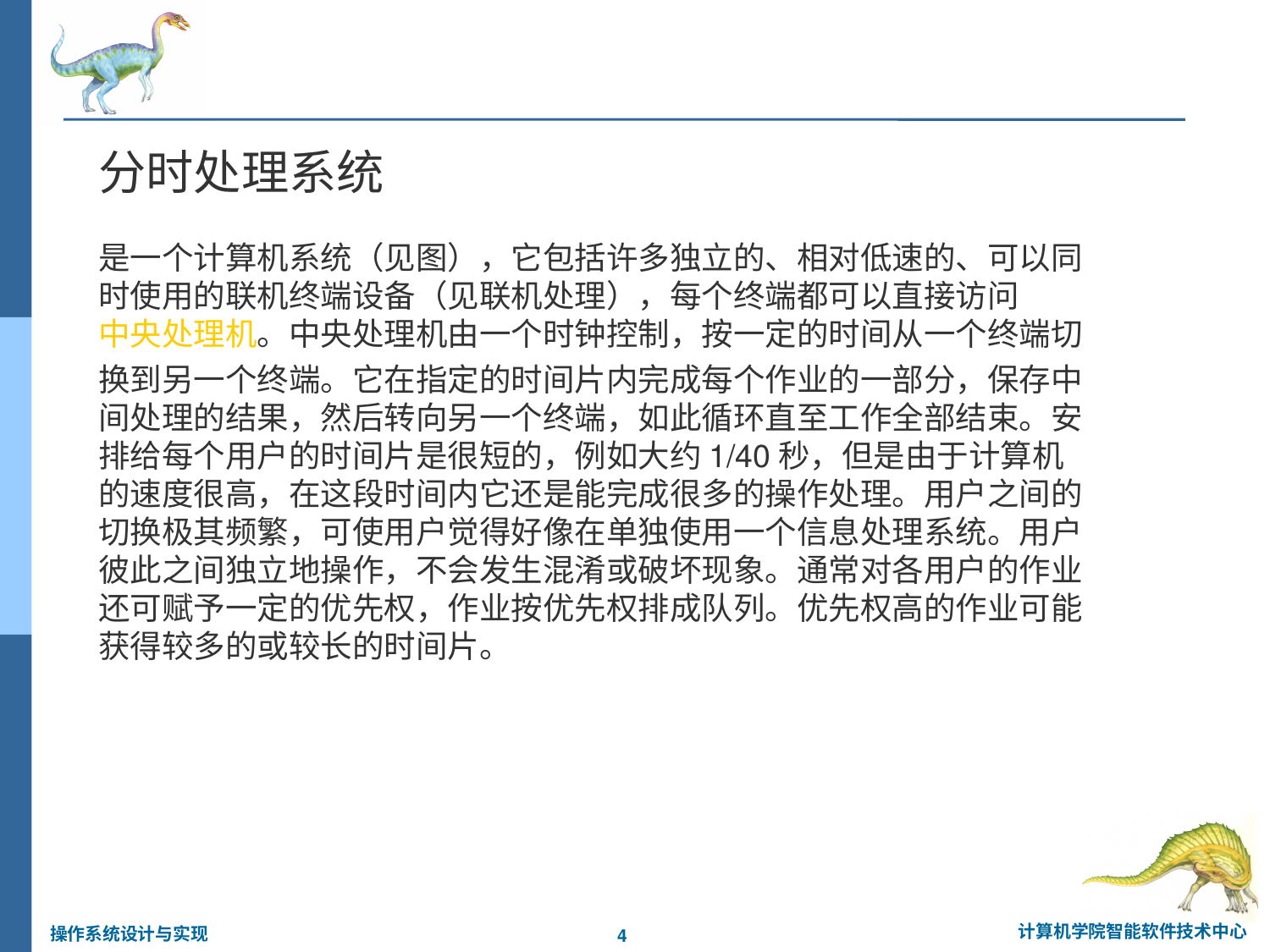

分时处理系统

是一个计算机系统（见图），它包括许多独立的、相对低速的、可以同时使用的联机终端设备（见联机处理），每个终端都可以直接访问中央处理机。中央处理机由一个时钟控制，按一定的时间从一个终端切换到另一个终端。它在指定的时间片内完成每个作业的一部分，保存中间处理的结果，然后转向另一个终端，如此循环直至工作全部结束。安排给每个用户的时间片是很短的，例如大约1/40秒，但是由于计算机的速度很高，在这段时间内它还是能完成很多的操作处理。用户之间的切换极其频繁，可使用户觉得好像在单独使用一个信息处理系统。用户彼此之间独立地操作，不会发生混淆或破坏现象。通常对各用户的作业还可赋予一定的优先权，作业按优先权排成队列。优先权高的作业可能获得较多的或较长的时间片。